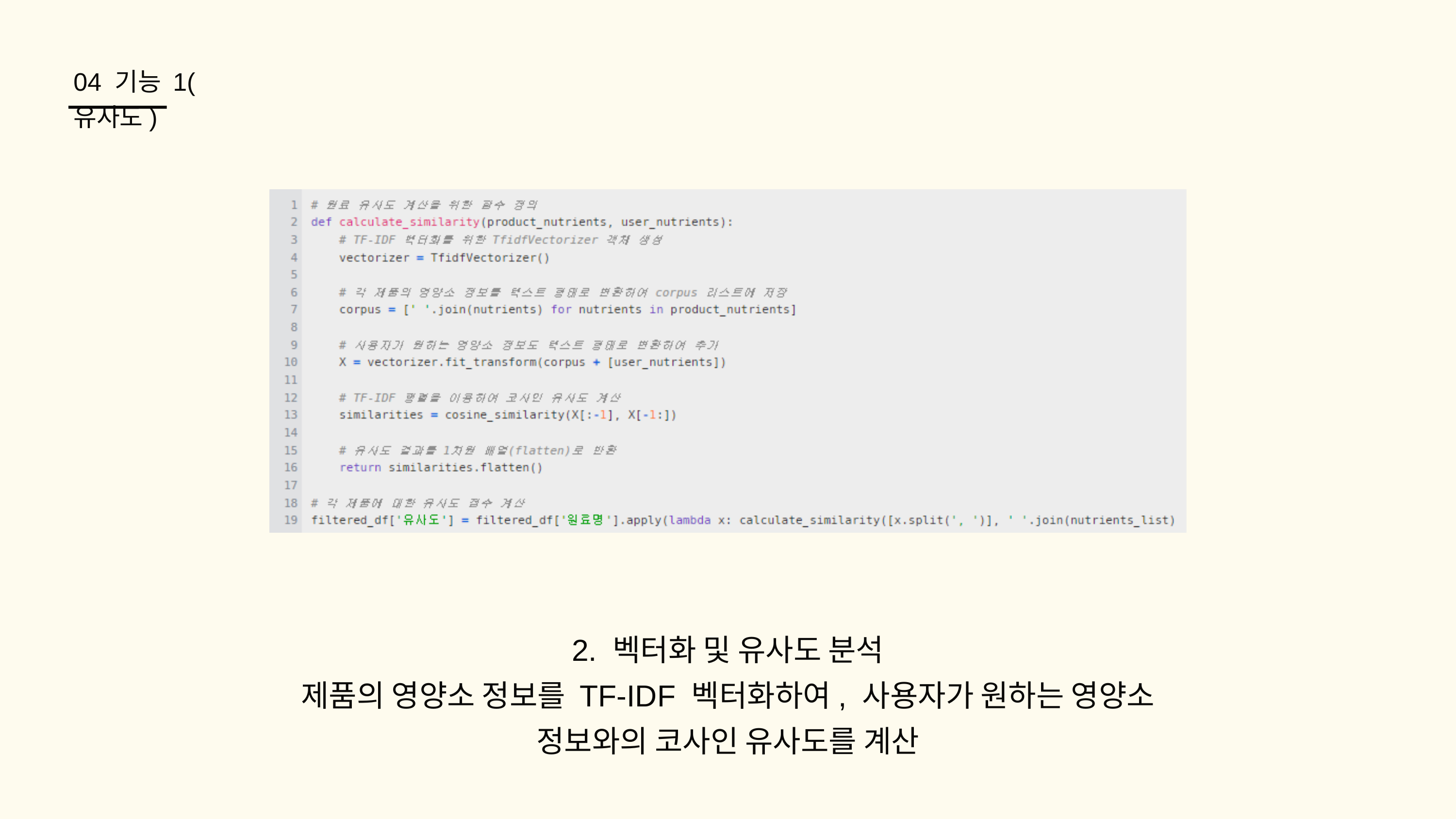

04 기능 1(유사도)

2. 벡터화 및 유사도 분석
제품의 영양소 정보를 TF-IDF 벡터화하여, 사용자가 원하는 영양소 정보와의 코사인 유사도를 계산